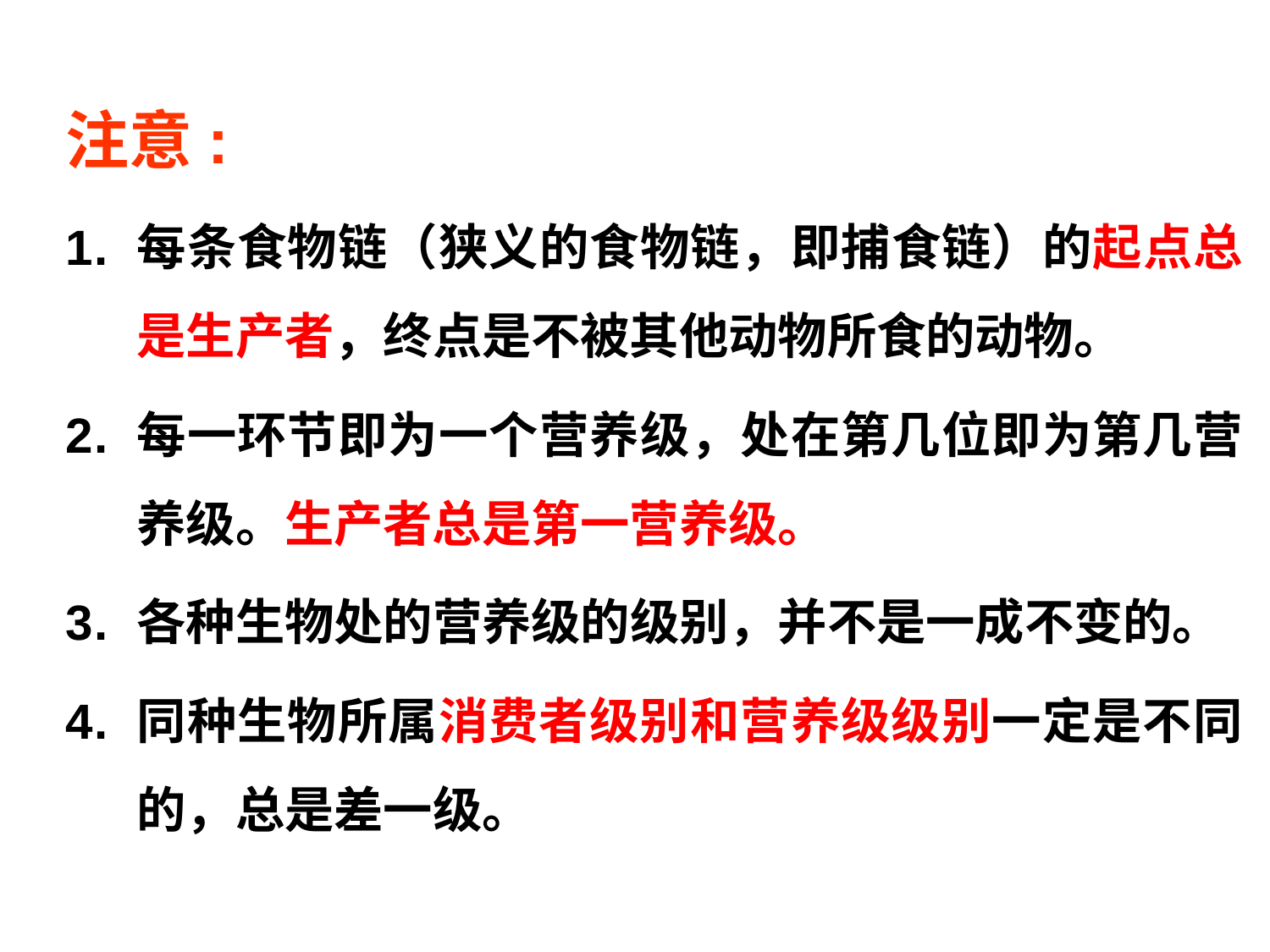

注意:
每条食物链（狭义的食物链，即捕食链）的起点总是生产者，终点是不被其他动物所食的动物。
每一环节即为一个营养级，处在第几位即为第几营养级。生产者总是第一营养级。
各种生物处的营养级的级别，并不是一成不变的。
同种生物所属消费者级别和营养级级别一定是不同的，总是差一级。